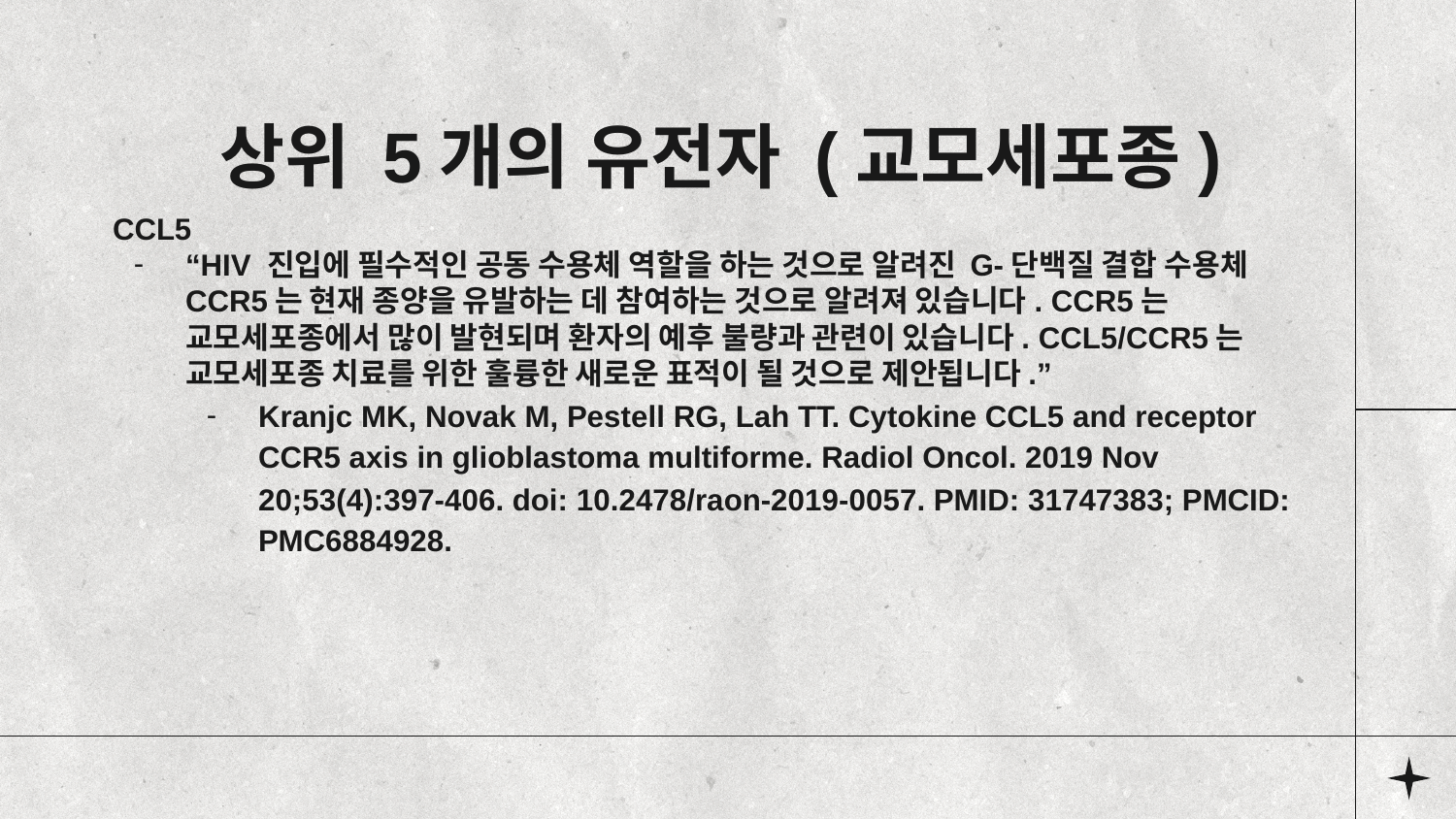

# 상위 5개의 유전자 (교모세포종)
CCL5
“HIV 진입에 필수적인 공동 수용체 역할을 하는 것으로 알려진 G-단백질 결합 수용체 CCR5는 현재 종양을 유발하는 데 참여하는 것으로 알려져 있습니다. CCR5는 교모세포종에서 많이 발현되며 환자의 예후 불량과 관련이 있습니다. CCL5/CCR5는 교모세포종 치료를 위한 훌륭한 새로운 표적이 될 것으로 제안됩니다.”
Kranjc MK, Novak M, Pestell RG, Lah TT. Cytokine CCL5 and receptor CCR5 axis in glioblastoma multiforme. Radiol Oncol. 2019 Nov 20;53(4):397-406. doi: 10.2478/raon-2019-0057. PMID: 31747383; PMCID: PMC6884928.